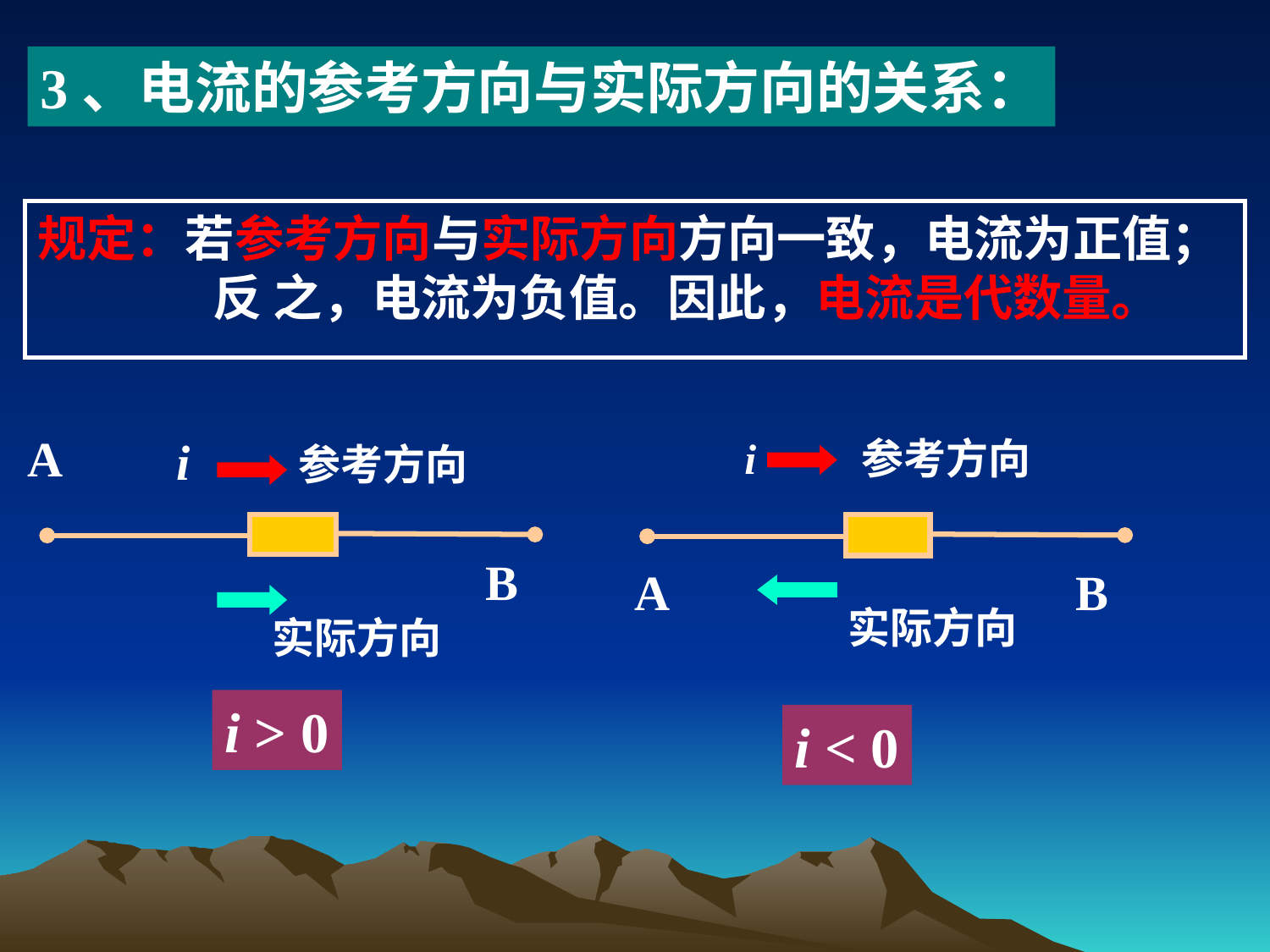

3、电流的参考方向与实际方向的关系：
规定：若参考方向与实际方向方向一致，电流为正值；反 之，电流为负值。因此，电流是代数量。
A
i         参考方向
i         参考方向

B
A
B

实际方向
实际方向
i > 0
i < 0